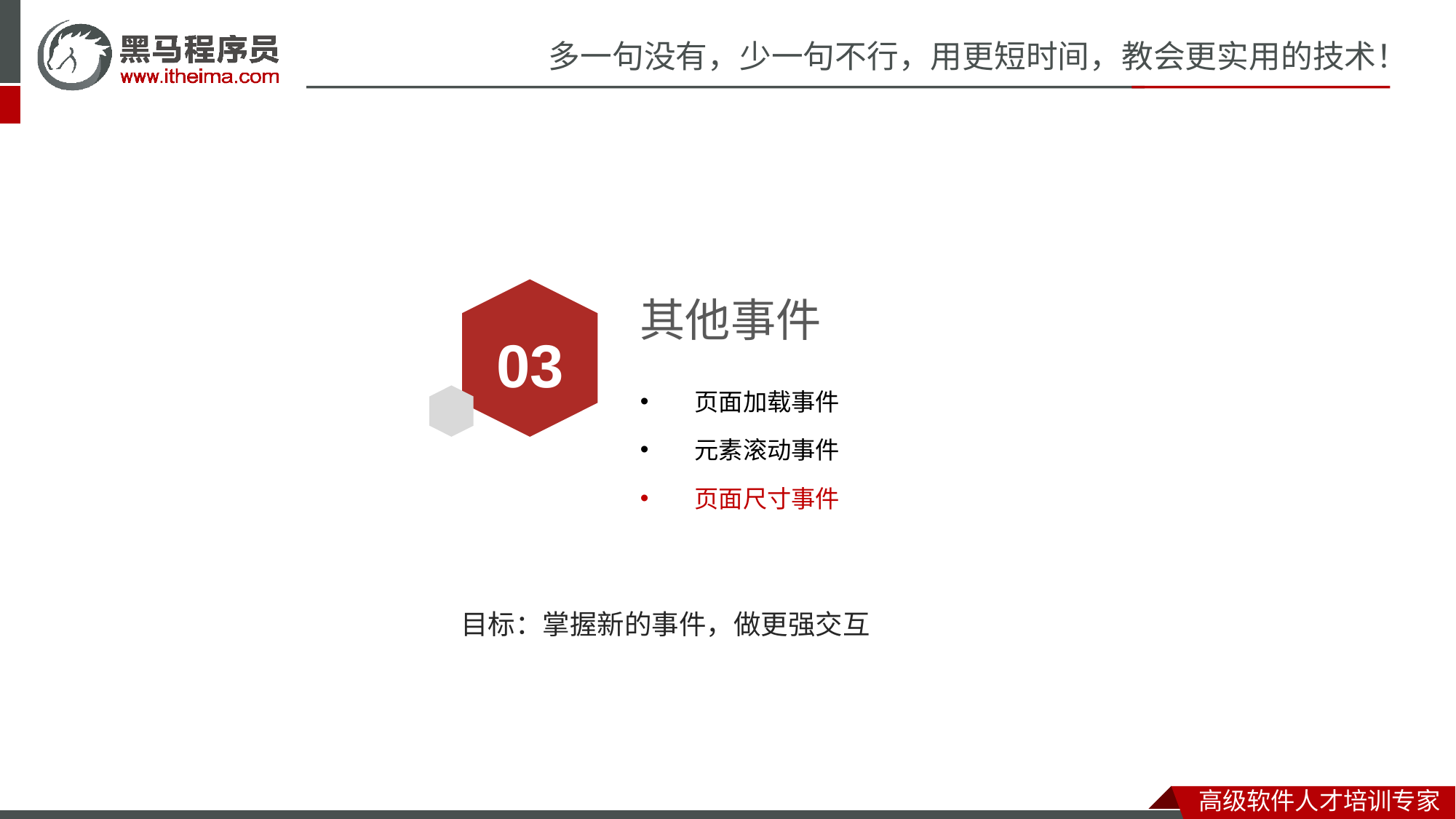

# 其他事件
03
页面加载事件
元素滚动事件
页面尺寸事件
目标：掌握新的事件，做更强交互